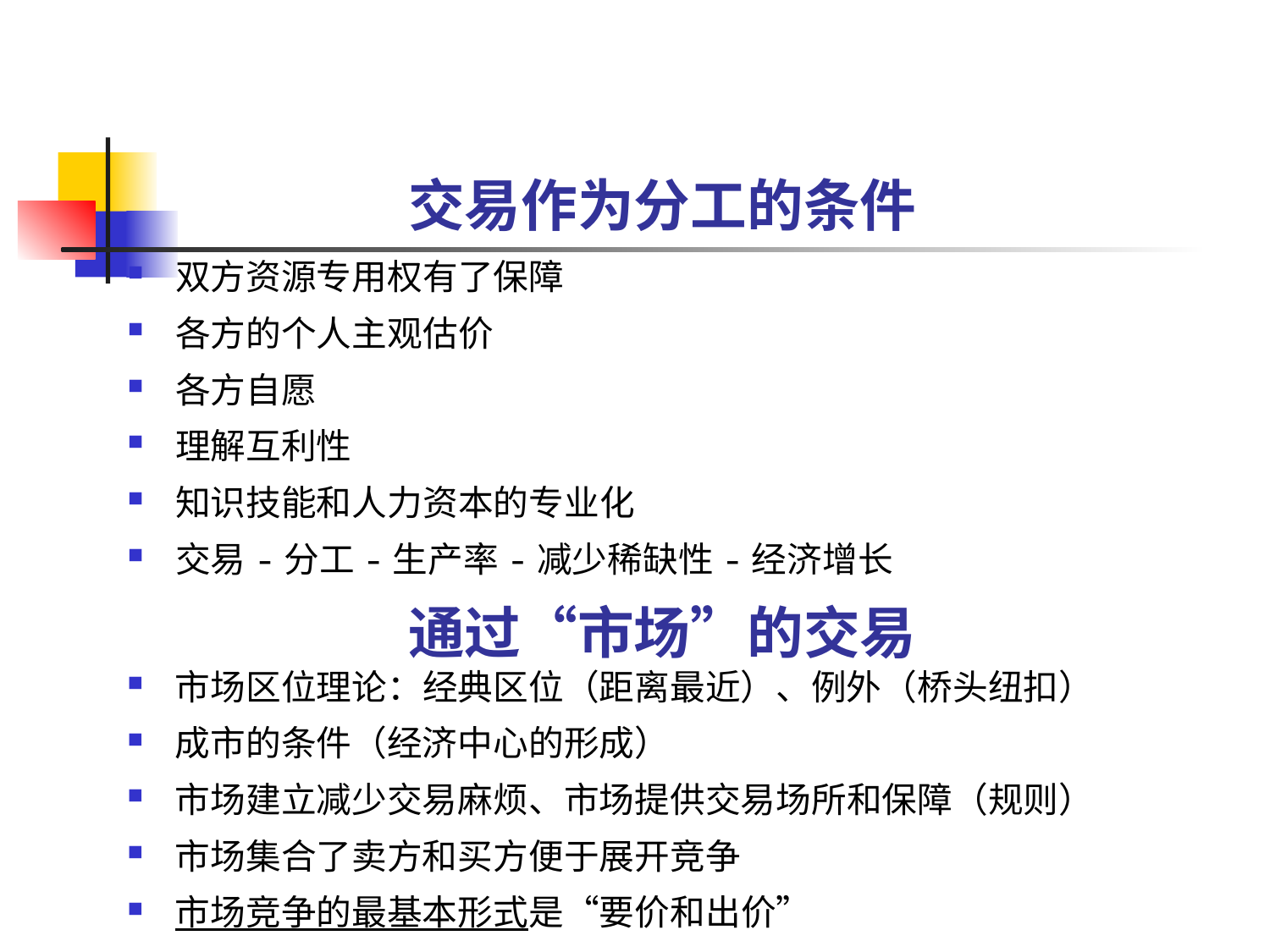

# 交易作为分工的条件
双方资源专用权有了保障
各方的个人主观估价
各方自愿
理解互利性
知识技能和人力资本的专业化
交易-分工-生产率-减少稀缺性-经济增长
通过“市场”的交易
市场区位理论：经典区位（距离最近）、例外（桥头纽扣）
成市的条件（经济中心的形成）
市场建立减少交易麻烦、市场提供交易场所和保障（规则）
市场集合了卖方和买方便于展开竞争
市场竞争的最基本形式是“要价和出价”